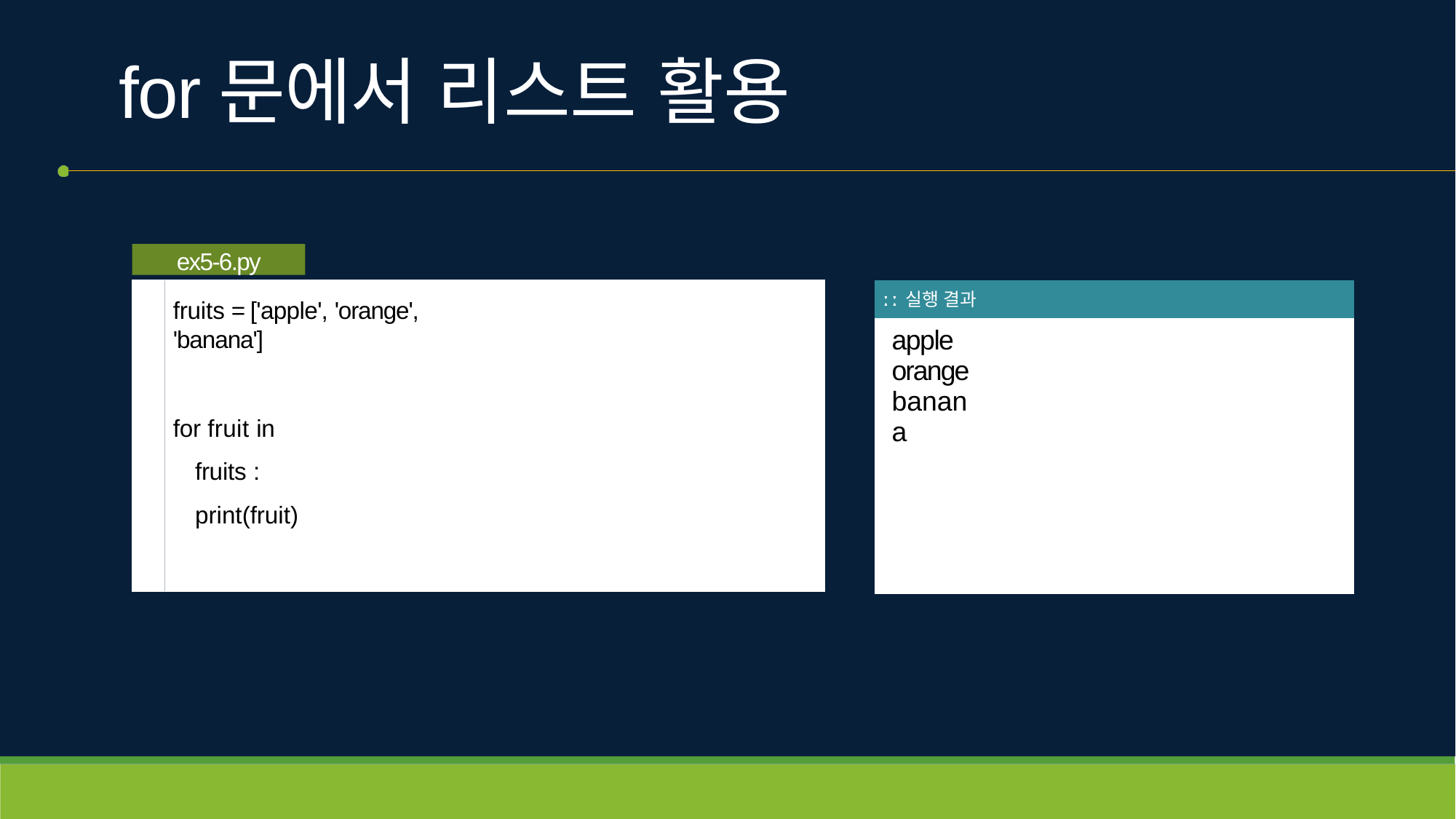

# for문에서 리스트 활용

ex5-6.py

| ː ː 실행 결과 |
| --- |
| apple orange banana |

fruits = ['apple', 'orange', 'banana']

for fruit in fruits :  print(fruit)